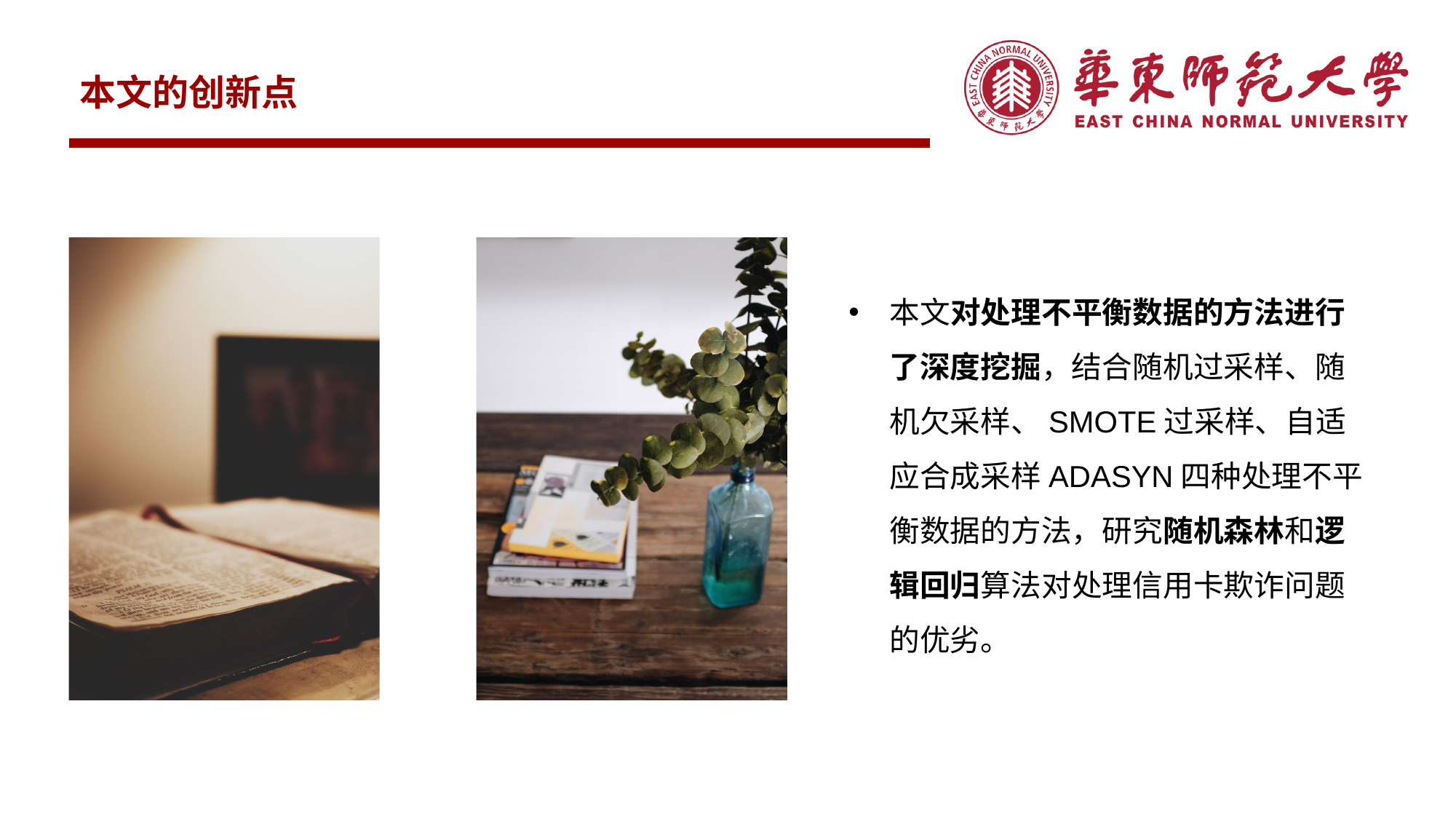

本文的创新点

本文对处理不平衡数据的方法进行了深度挖掘，结合随机过采样、随机欠采样、SMOTE过采样、自适应合成采样ADASYN四种处理不平衡数据的方法，研究随机森林和逻辑回归算法对处理信用卡欺诈问题的优劣。
19